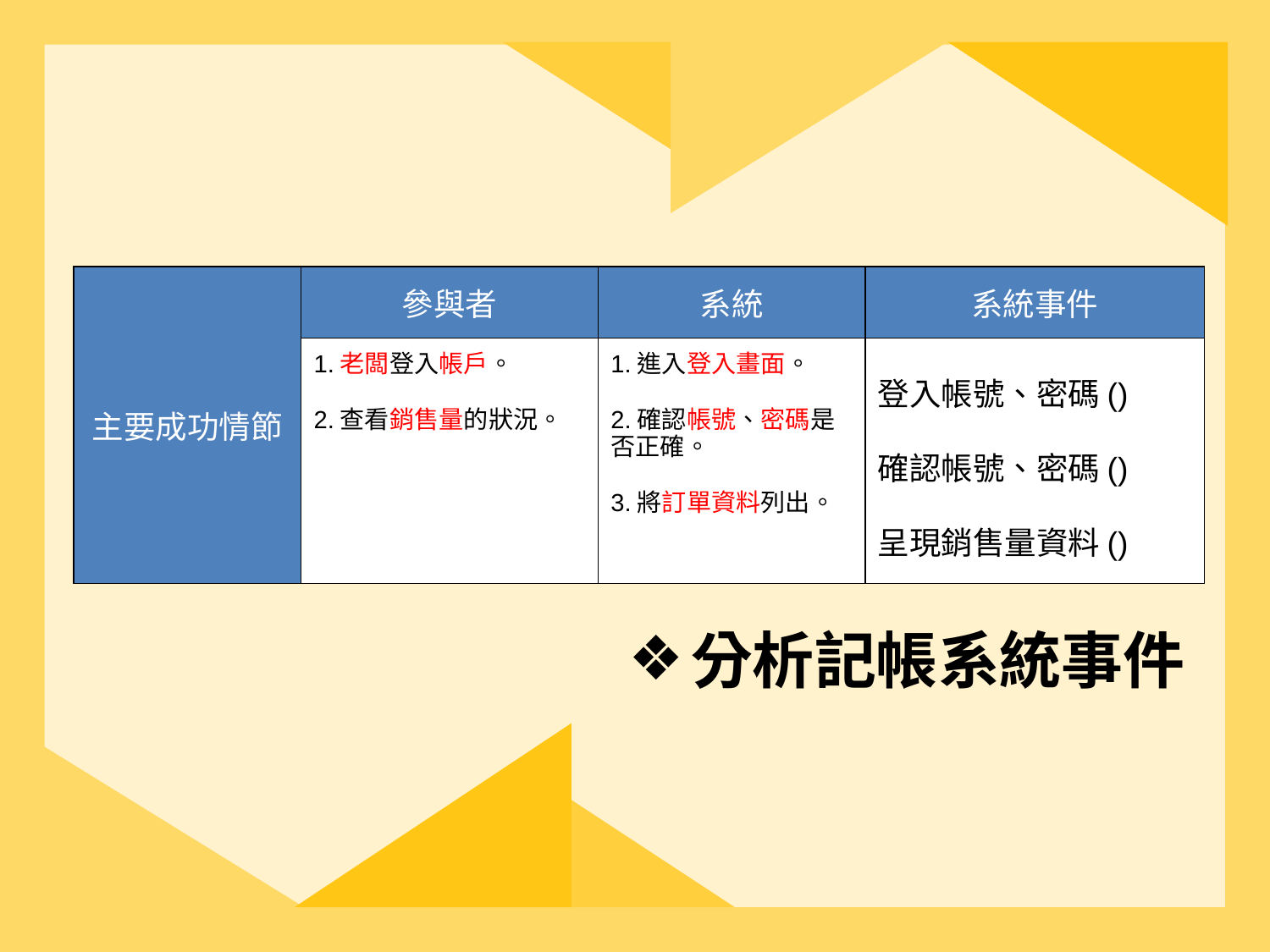

| 主要成功情節 | 參與者 | 系統 | 系統事件 |
| --- | --- | --- | --- |
|  | 1.老闆登入帳戶。 2.查看銷售量的狀況。 | 1.進入登入畫面。 2.確認帳號、密碼是否正確。 3.將訂單資料列出。 | 登入帳號、密碼() 確認帳號、密碼() 呈現銷售量資料() |
分析記帳系統事件